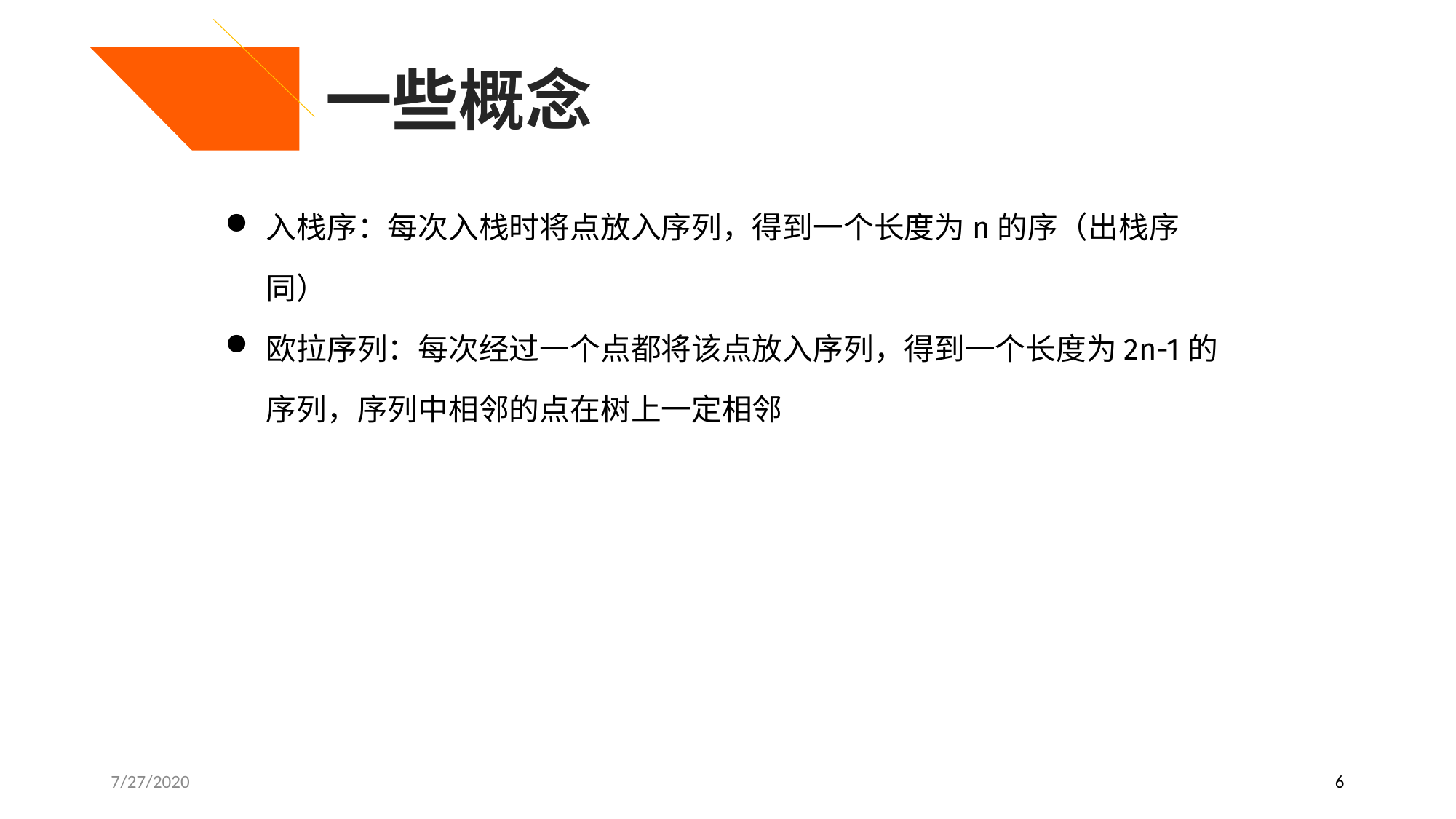

一些概念
入栈序：每次入栈时将点放入序列，得到一个长度为n的序（出栈序同）
欧拉序列：每次经过一个点都将该点放入序列，得到一个长度为2n-1的序列，序列中相邻的点在树上一定相邻

7/27/2020
6